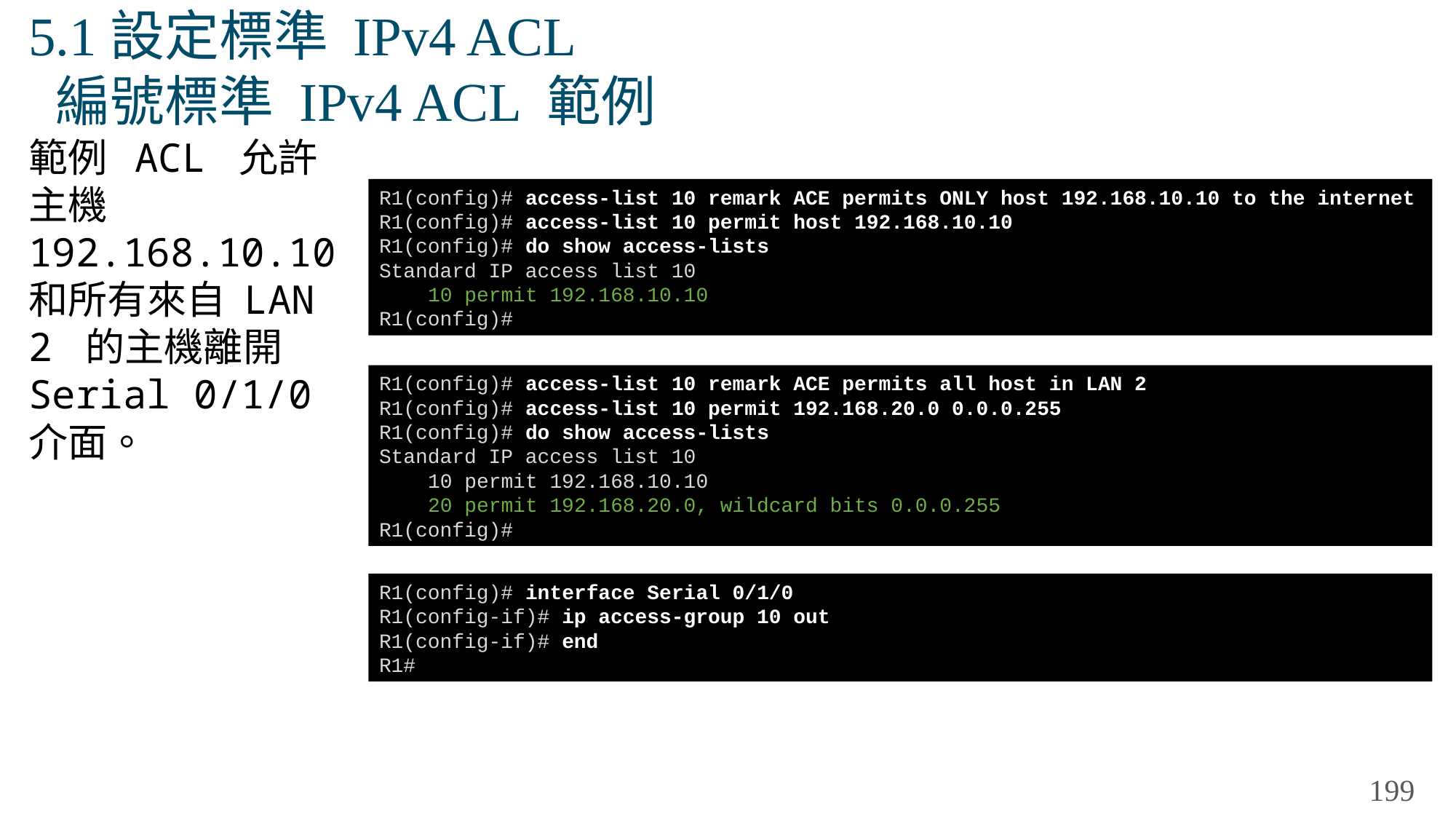

# 5.1設定標準 IPv4 ACL 編號標準 IPv4 ACL 範例
範例  ACL 允許主機 192.168.10.10 和所有來自 LAN 2 的主機離開 Serial 0/1/0 介面。
R1(config)# access-list 10 remark ACE permits ONLY host 192.168.10.10 to the internet
R1(config)# access-list 10 permit host 192.168.10.10
R1(config)# do show access-lists
Standard IP access list 10
    10 permit 192.168.10.10
R1(config)#
R1(config)# access-list 10 remark ACE permits all host in LAN 2
R1(config)# access-list 10 permit 192.168.20.0 0.0.0.255
R1(config)# do show access-lists
Standard IP access list 10
    10 permit 192.168.10.10
    20 permit 192.168.20.0, wildcard bits 0.0.0.255
R1(config)#
R1(config)# interface Serial 0/1/0
R1(config-if)# ip access-group 10 out
R1(config-if)# end
R1#
199